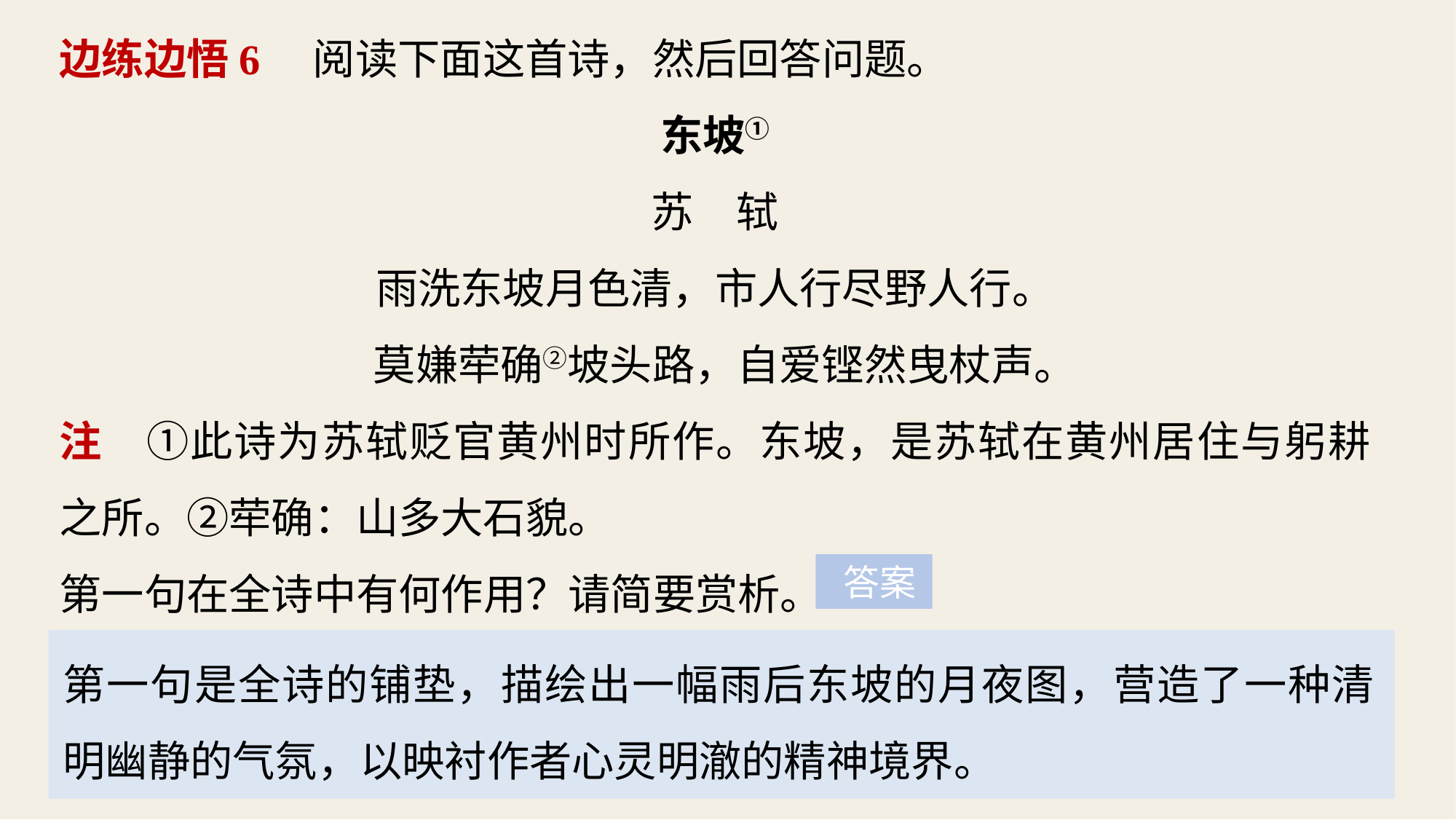

边练边悟6　阅读下面这首诗，然后回答问题。
东坡①
苏　轼
雨洗东坡月色清，市人行尽野人行。
 莫嫌荦确②坡头路，自爱铿然曳杖声。
注　①此诗为苏轼贬官黄州时所作。东坡，是苏轼在黄州居住与躬耕之所。②荦确：山多大石貌。
第一句在全诗中有何作用？请简要赏析。
 答案
第一句是全诗的铺垫，描绘出一幅雨后东坡的月夜图，营造了一种清明幽静的气氛，以映衬作者心灵明澈的精神境界。